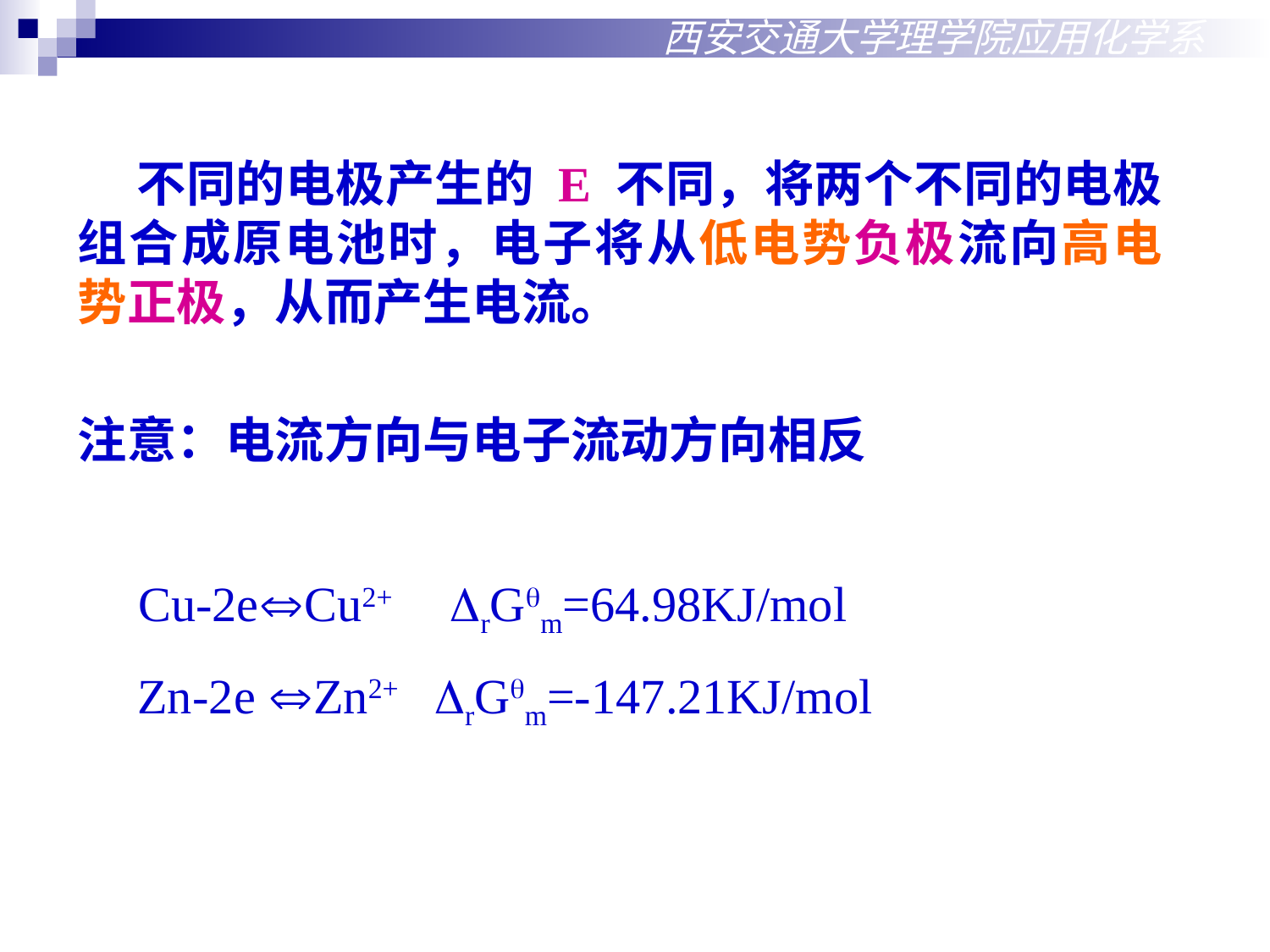

西安交通大学理学院应用化学系
    不同的电极产生的 E 不同，将两个不同的电极组合成原电池时，电子将从低电势负极流向高电势正极，从而产生电流。

注意：电流方向与电子流动方向相反

    Cu-2e⇔Cu2+        ΔrGθm=64.98KJ/mol
      Zn-2e ⇔Zn2+     ΔrGθm=-147.21KJ/mol